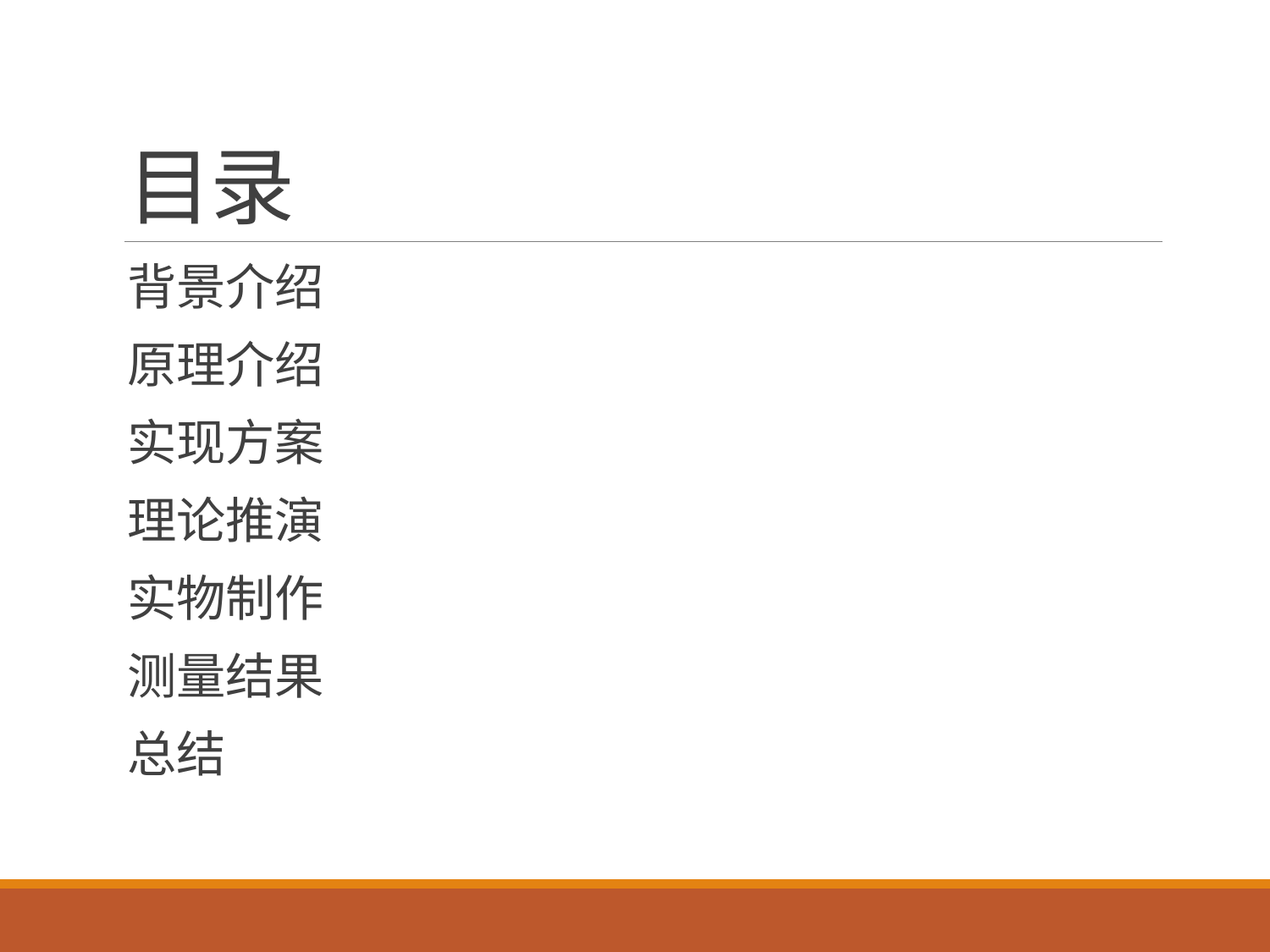

# 目录
背景介绍
原理介绍
实现方案
理论推演
实物制作
测量结果
总结